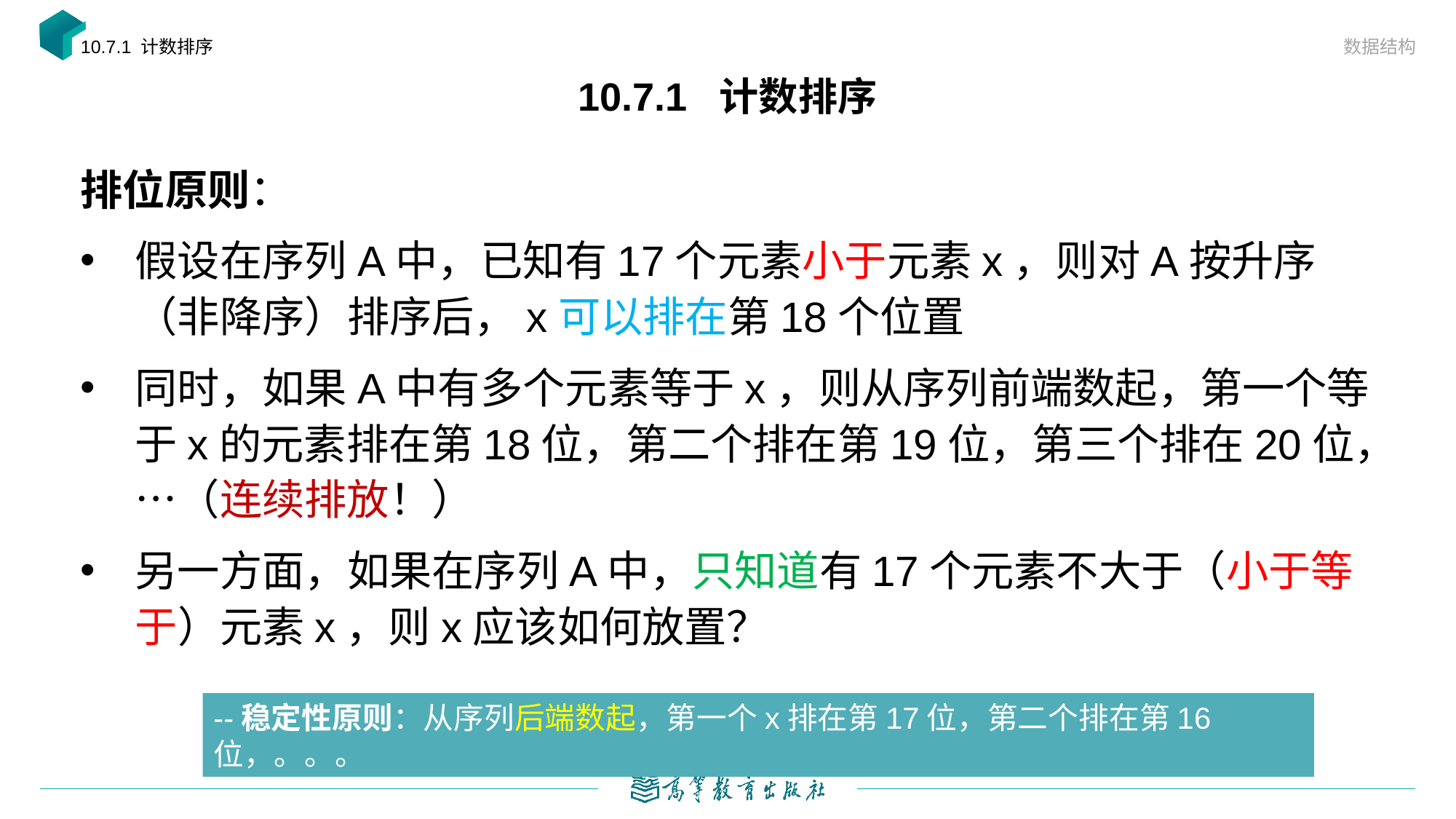

数据结构
10.7.1 计数排序
# 10.7.1  计数排序
排位原则：
假设在序列A中，已知有17个元素小于元素x，则对A按升序（非降序）排序后，x可以排在第18个位置
同时，如果A中有多个元素等于x，则从序列前端数起，第一个等于x的元素排在第18位，第二个排在第19位，第三个排在20位，…（连续排放！）
另一方面，如果在序列A中，只知道有17个元素不大于（小于等于）元素x，则x应该如何放置？

--稳定性原则：从序列后端数起，第一个x排在第17位，第二个排在第16位，。。。